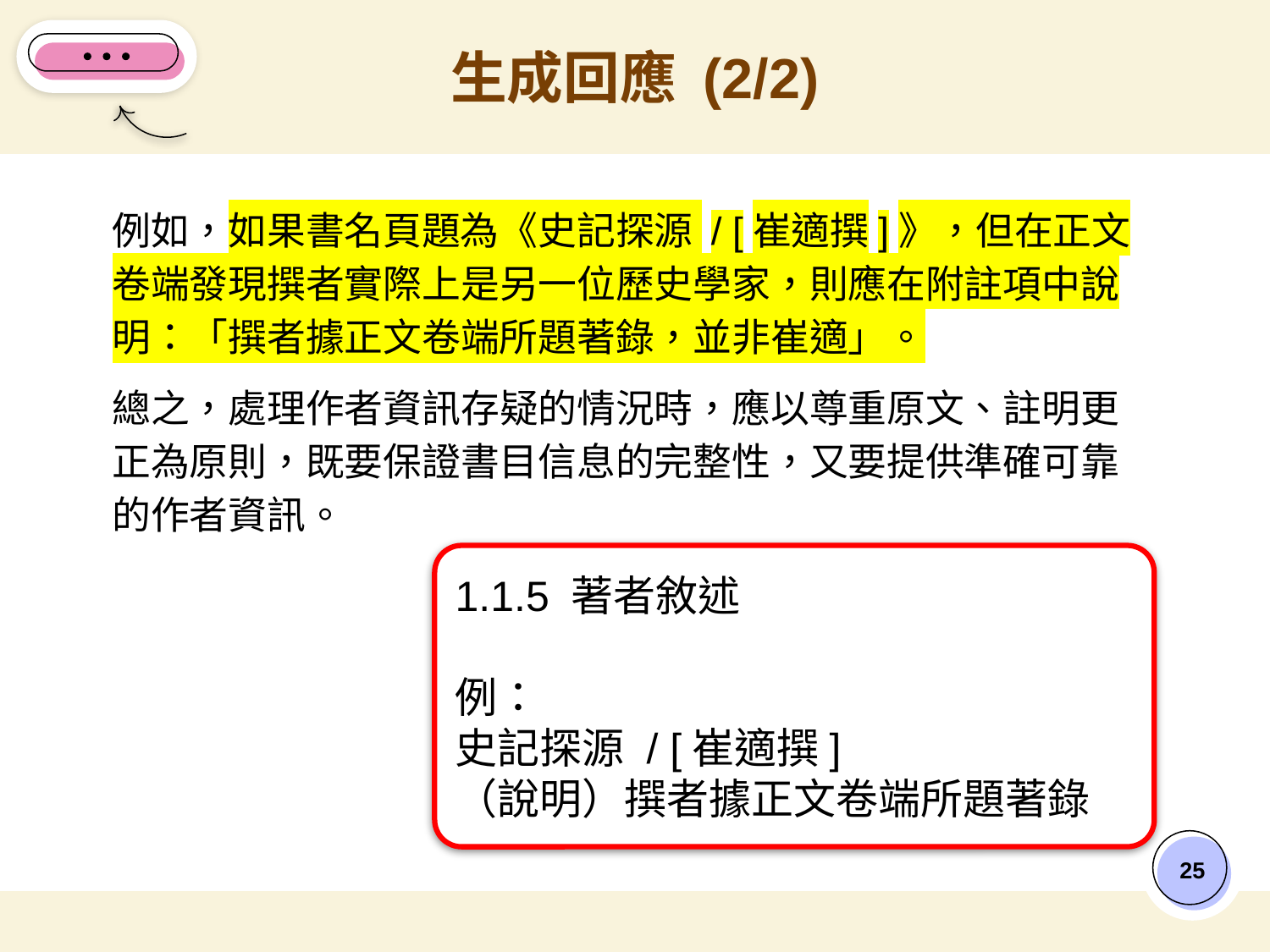

# 生成回應 (2/2)
例如，如果書名頁題為《史記探源 / [崔適撰]》，但在正文卷端發現撰者實際上是另一位歷史學家，則應在附註項中說明：「撰者據正文卷端所題著錄，並非崔適」。
總之，處理作者資訊存疑的情況時，應以尊重原文、註明更正為原則，既要保證書目信息的完整性，又要提供準確可靠的作者資訊。

1.1.5 著者敘述

例：
史記探源 / [崔適撰]
（說明）撰者據正文卷端所題著錄
25